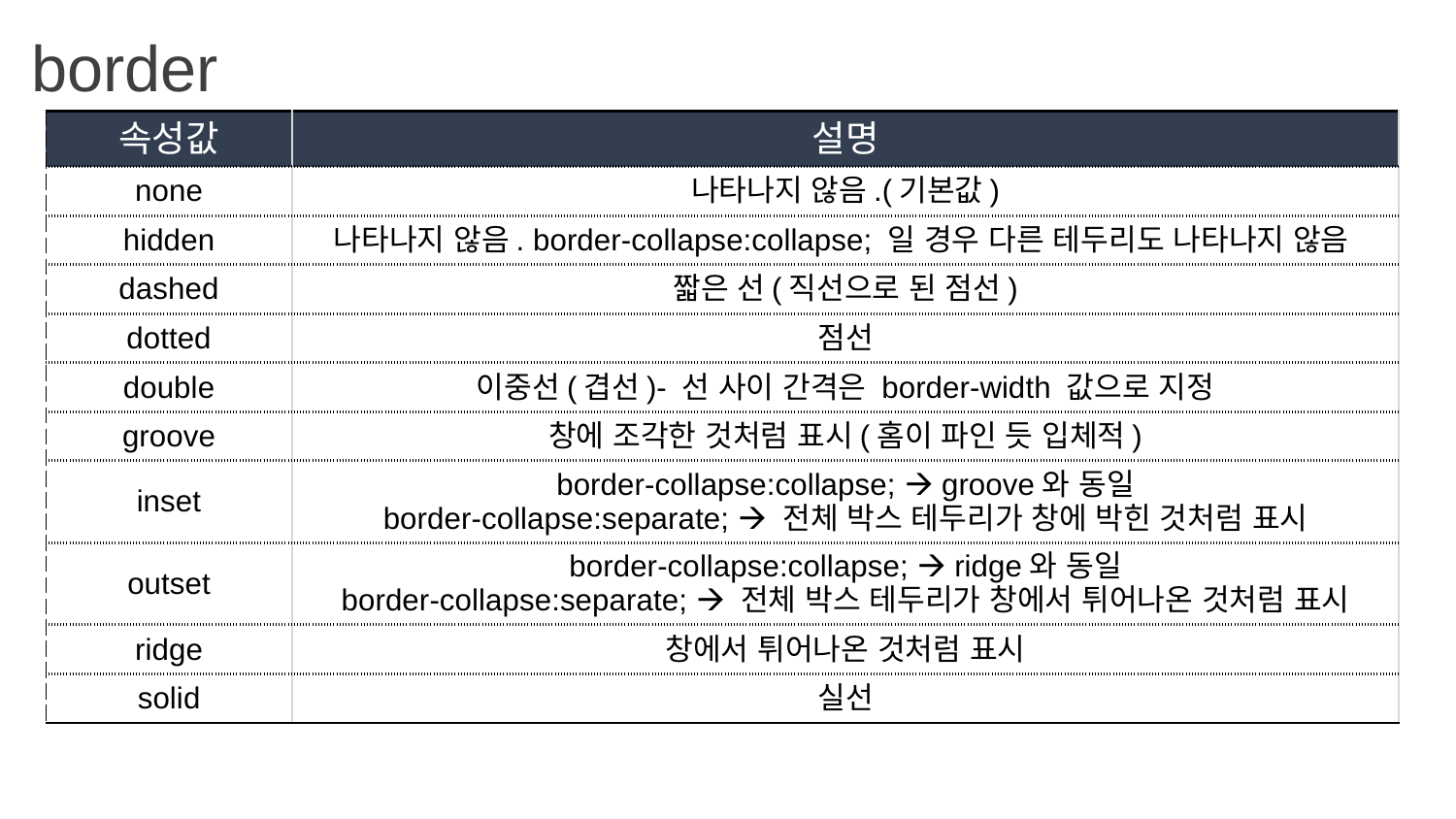

border
| 속성값 | 설명 |
| --- | --- |
| none | 나타나지 않음.(기본값) |
| hidden | 나타나지 않음. border-collapse:collapse; 일 경우 다른 테두리도 나타나지 않음 |
| dashed | 짧은 선(직선으로 된 점선) |
| dotted | 점선 |
| double | 이중선(겹선)- 선 사이 간격은 border-width 값으로 지정 |
| groove | 창에 조각한 것처럼 표시(홈이 파인 듯 입체적) |
| inset | border-collapse:collapse; 🡪 groove와 동일 border-collapse:separate; 🡪 전체 박스 테두리가 창에 박힌 것처럼 표시 |
| outset | border-collapse:collapse; 🡪 ridge와 동일 border-collapse:separate; 🡪 전체 박스 테두리가 창에서 튀어나온 것처럼 표시 |
| ridge | 창에서 튀어나온 것처럼 표시 |
| solid | 실선 |